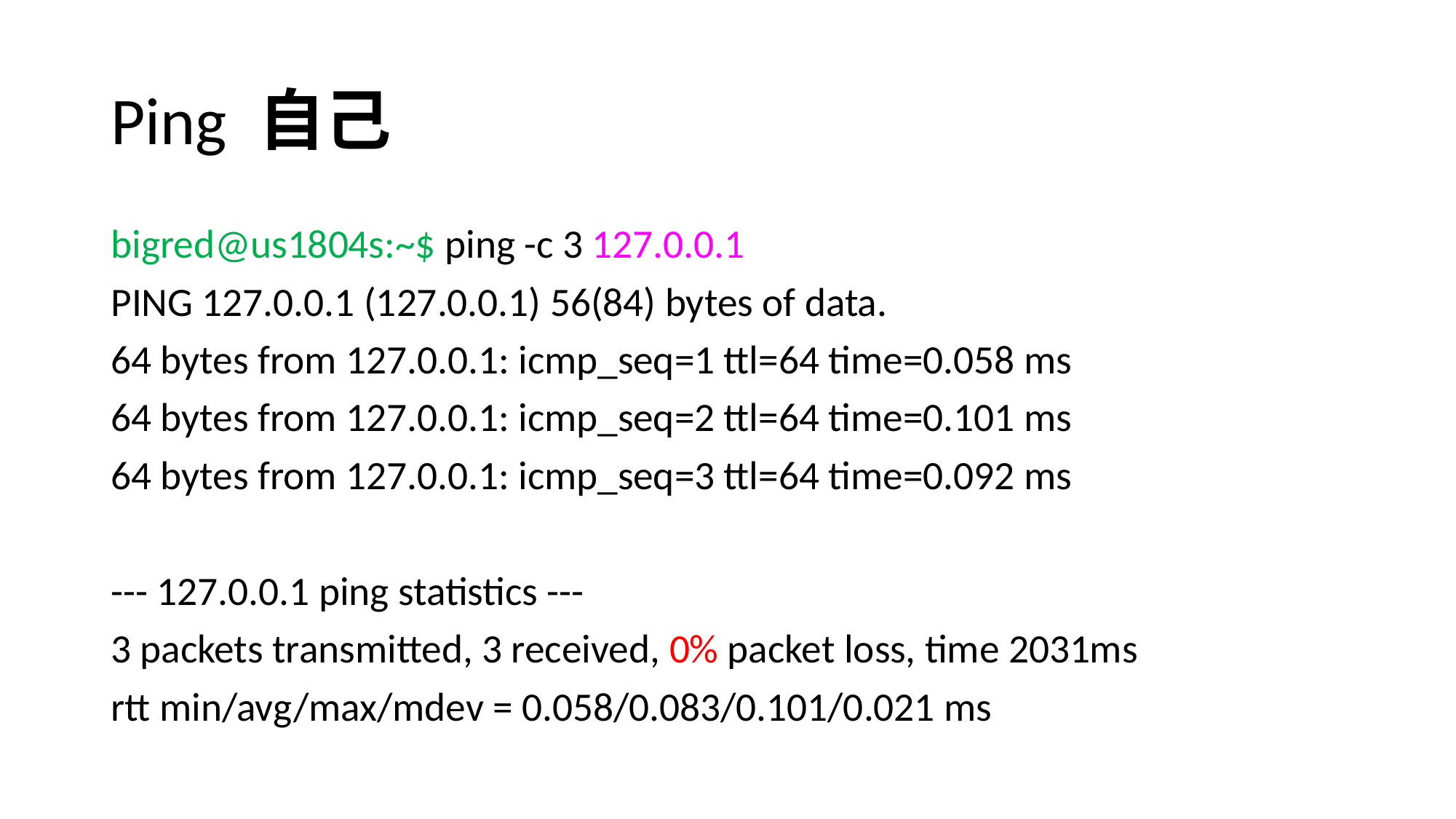

# Ping 自己
bigred@us1804s:~$ ping -c 3 127.0.0.1
PING 127.0.0.1 (127.0.0.1) 56(84) bytes of data.
64 bytes from 127.0.0.1: icmp_seq=1 ttl=64 time=0.058 ms
64 bytes from 127.0.0.1: icmp_seq=2 ttl=64 time=0.101 ms
64 bytes from 127.0.0.1: icmp_seq=3 ttl=64 time=0.092 ms

--- 127.0.0.1 ping statistics ---
3 packets transmitted, 3 received, 0% packet loss, time 2031ms
rtt min/avg/max/mdev = 0.058/0.083/0.101/0.021 ms